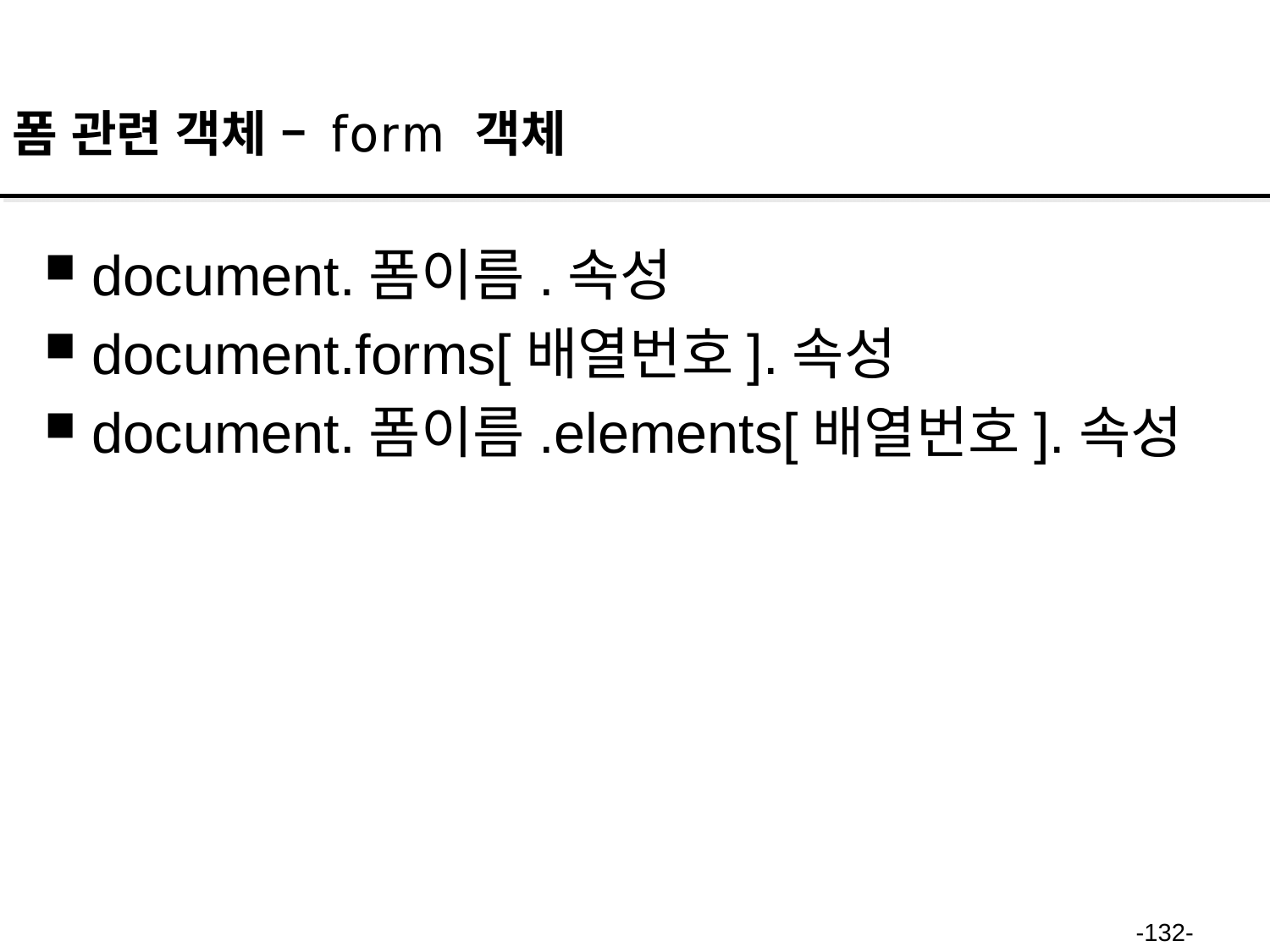

폼 관련 객체 – form 객체
document.폼이름.속성
document.forms[배열번호].속성
document.폼이름.elements[배열번호].속성
-132-